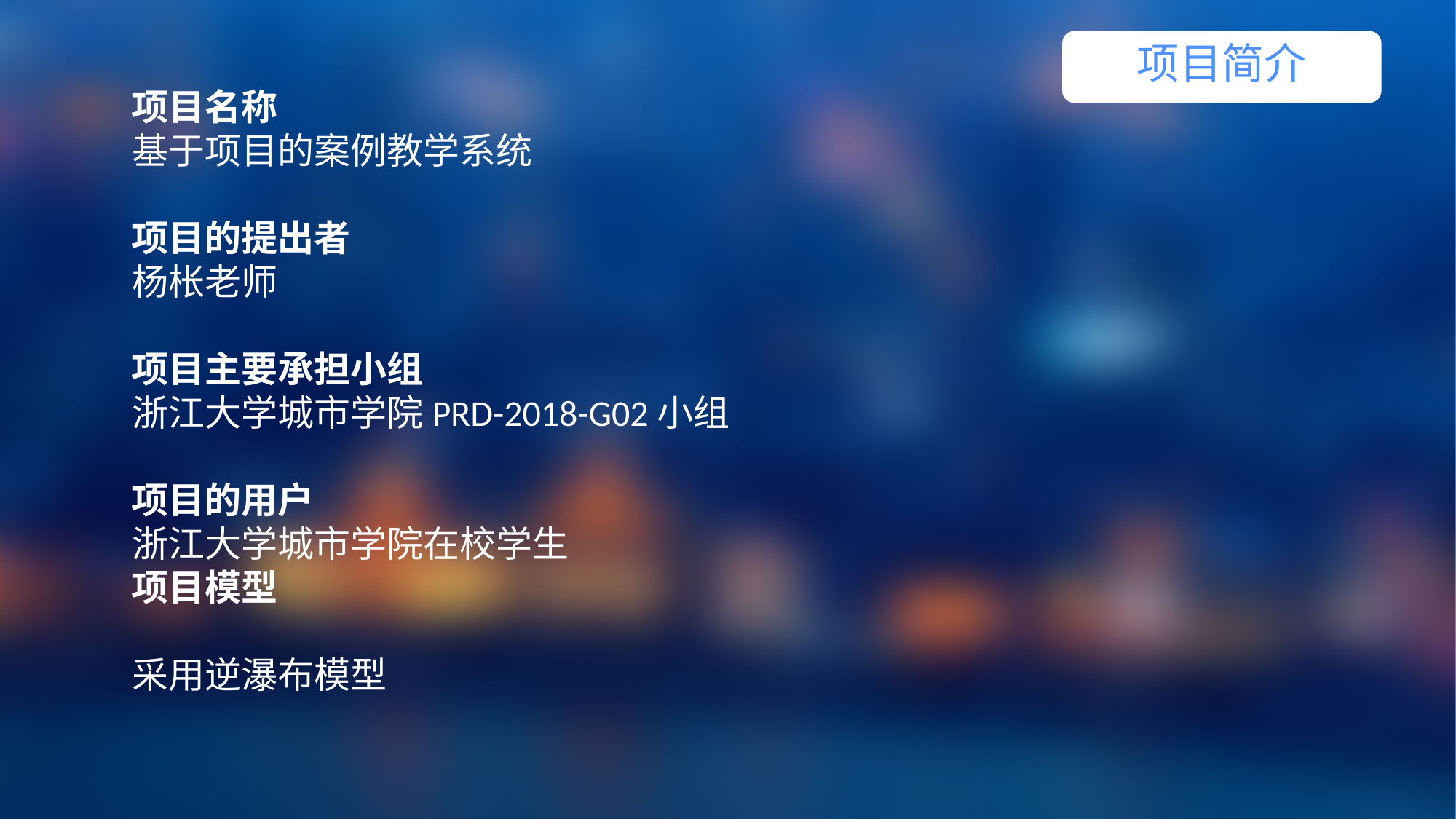

项目简介
项目名称
基于项目的案例教学系统

项目的提出者
杨枨老师

项目主要承担小组
浙江大学城市学院PRD-2018-G02小组

项目的用户
浙江大学城市学院在校学生
项目模型

采用逆瀑布模型

1
                     点击添加标题